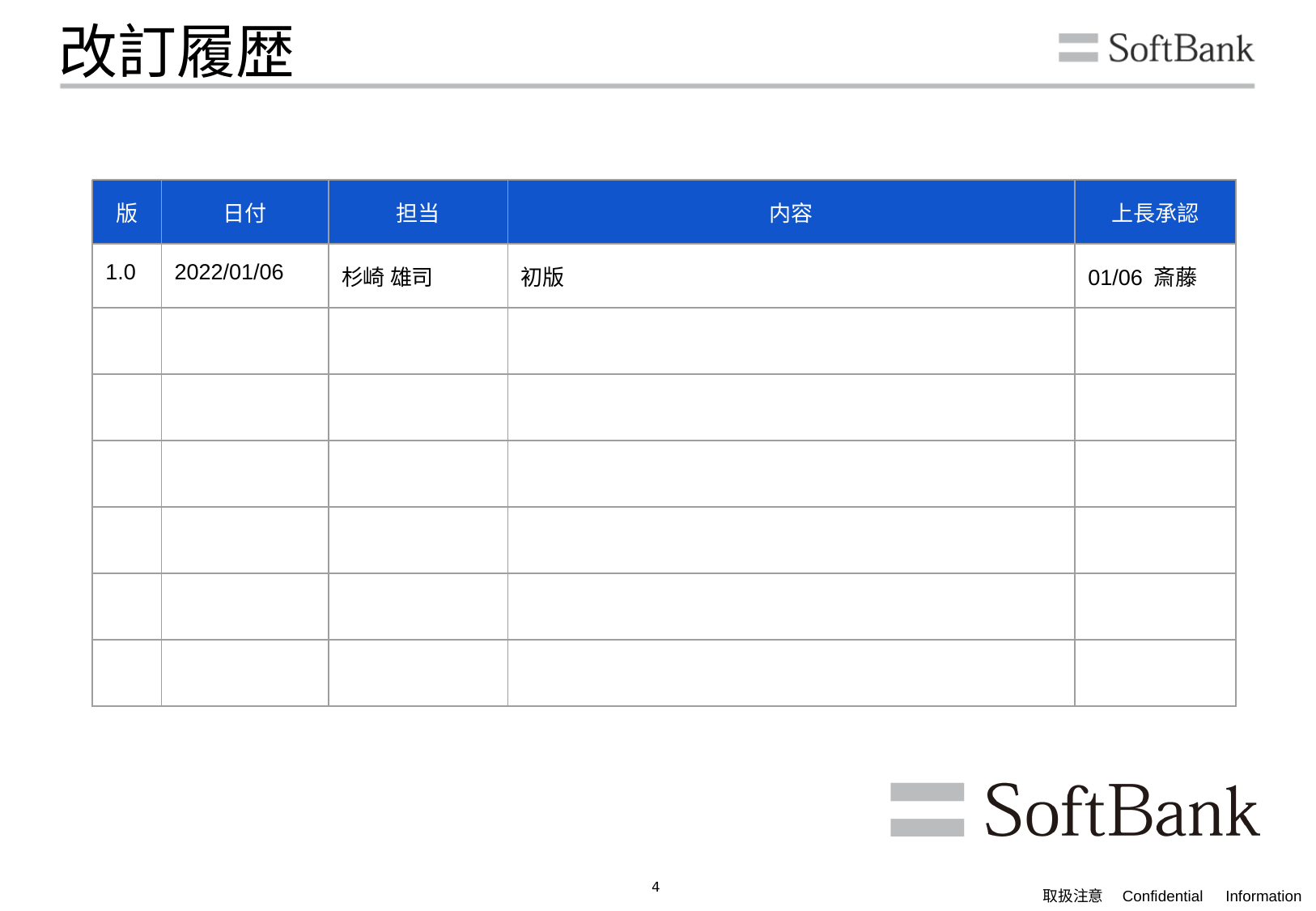

改訂履歴
| 版 | 日付 | 担当 | 内容 | 上長承認 |
| --- | --- | --- | --- | --- |
| 1.0 | 2022/01/06 | 杉崎 雄司 | 初版 | 01/06 斎藤 |
|  |  |  |  |  |
|  |  |  |  |  |
|  |  |  |  |  |
|  |  |  |  |  |
|  |  |  |  |  |
|  |  |  |  |  |